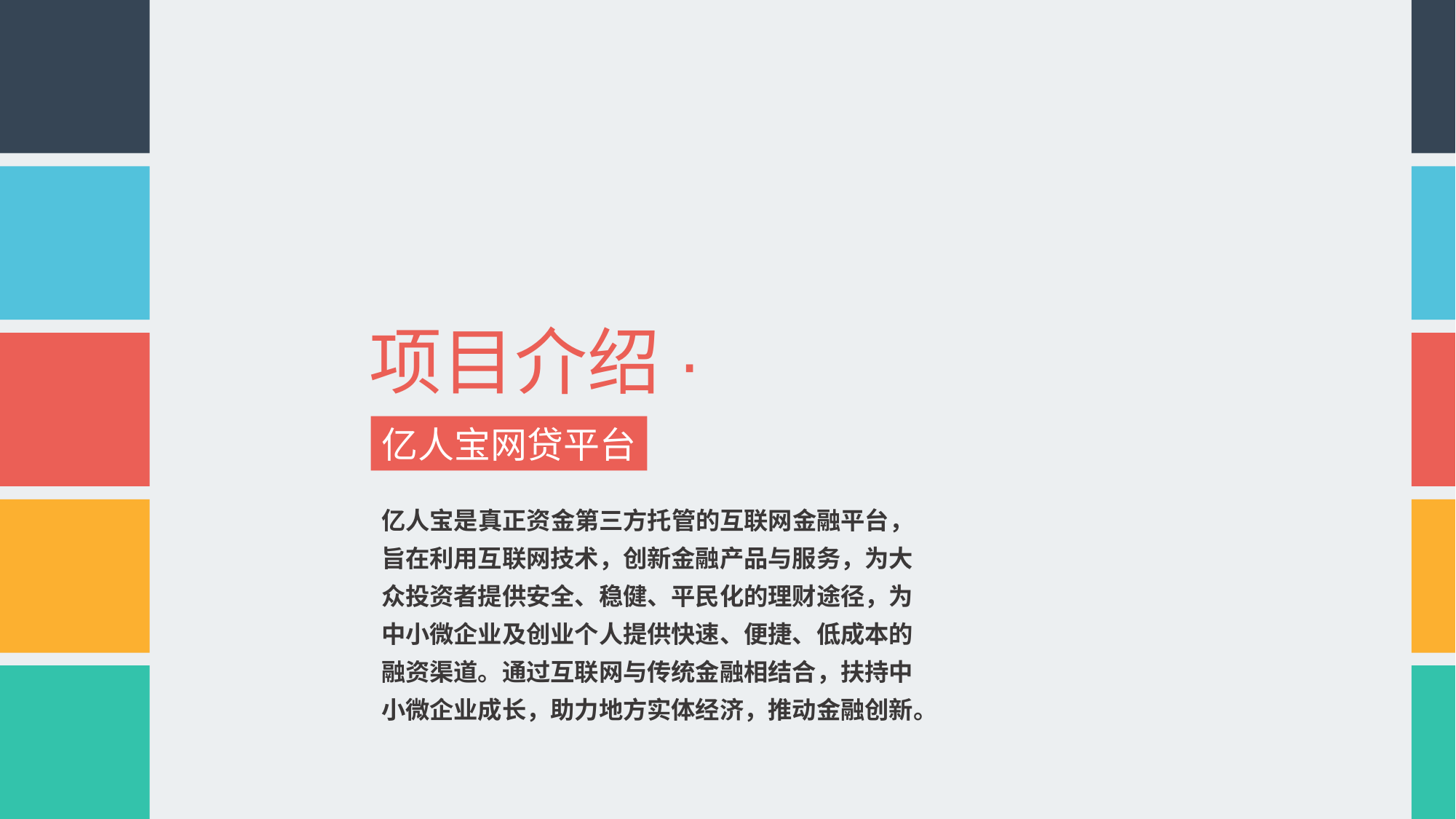

项目介绍·

亿人宝网贷平台
亿人宝是真正资金第三方托管的互联网金融平台，旨在利用互联网技术，创新金融产品与服务，为大众投资者提供安全、稳健、平民化的理财途径，为中小微企业及创业个人提供快速、便捷、低成本的融资渠道。通过互联网与传统金融相结合，扶持中小微企业成长，助力地方实体经济，推动金融创新。